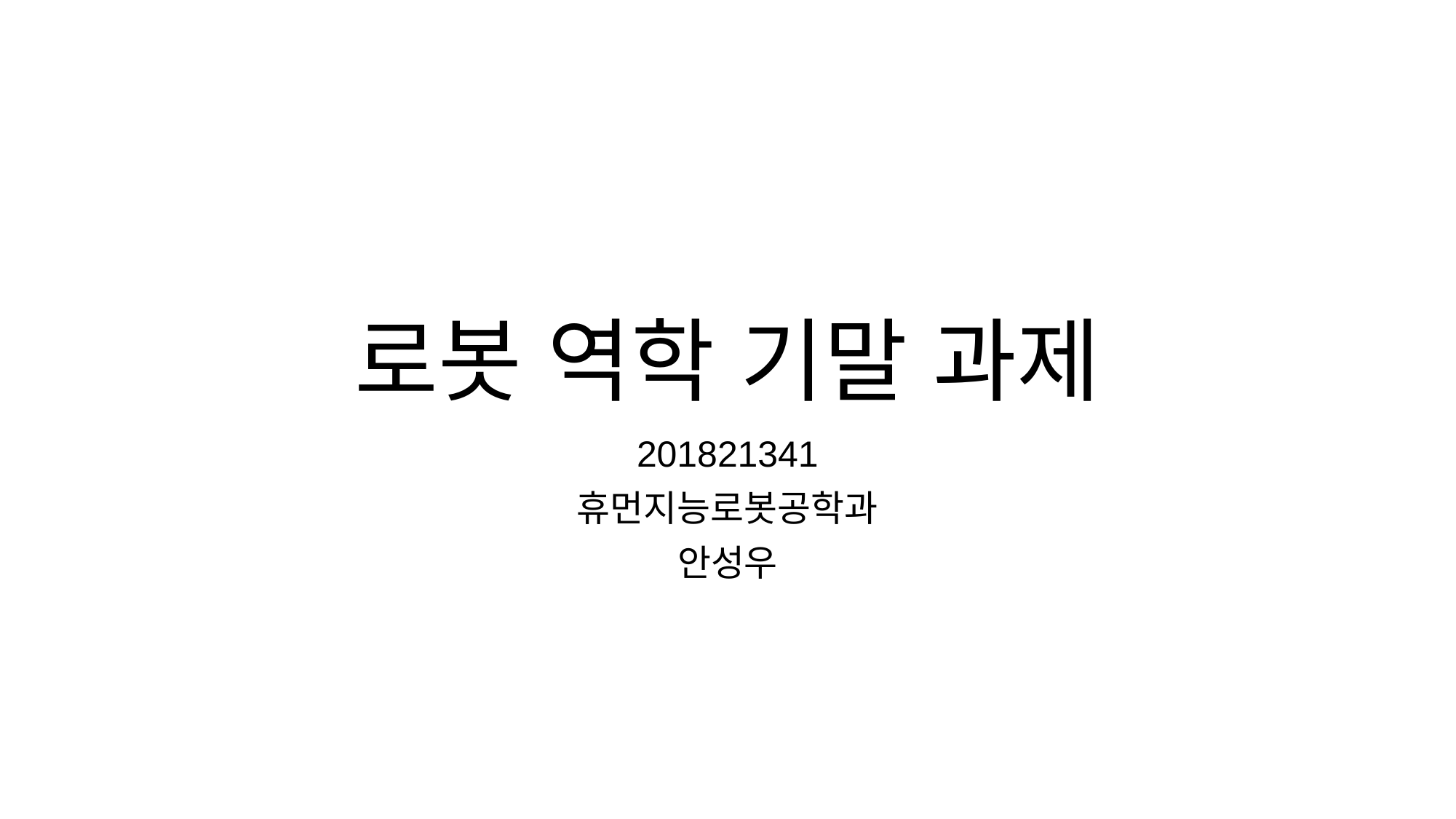

# 로봇 역학 기말 과제
201821341
휴먼지능로봇공학과
안성우